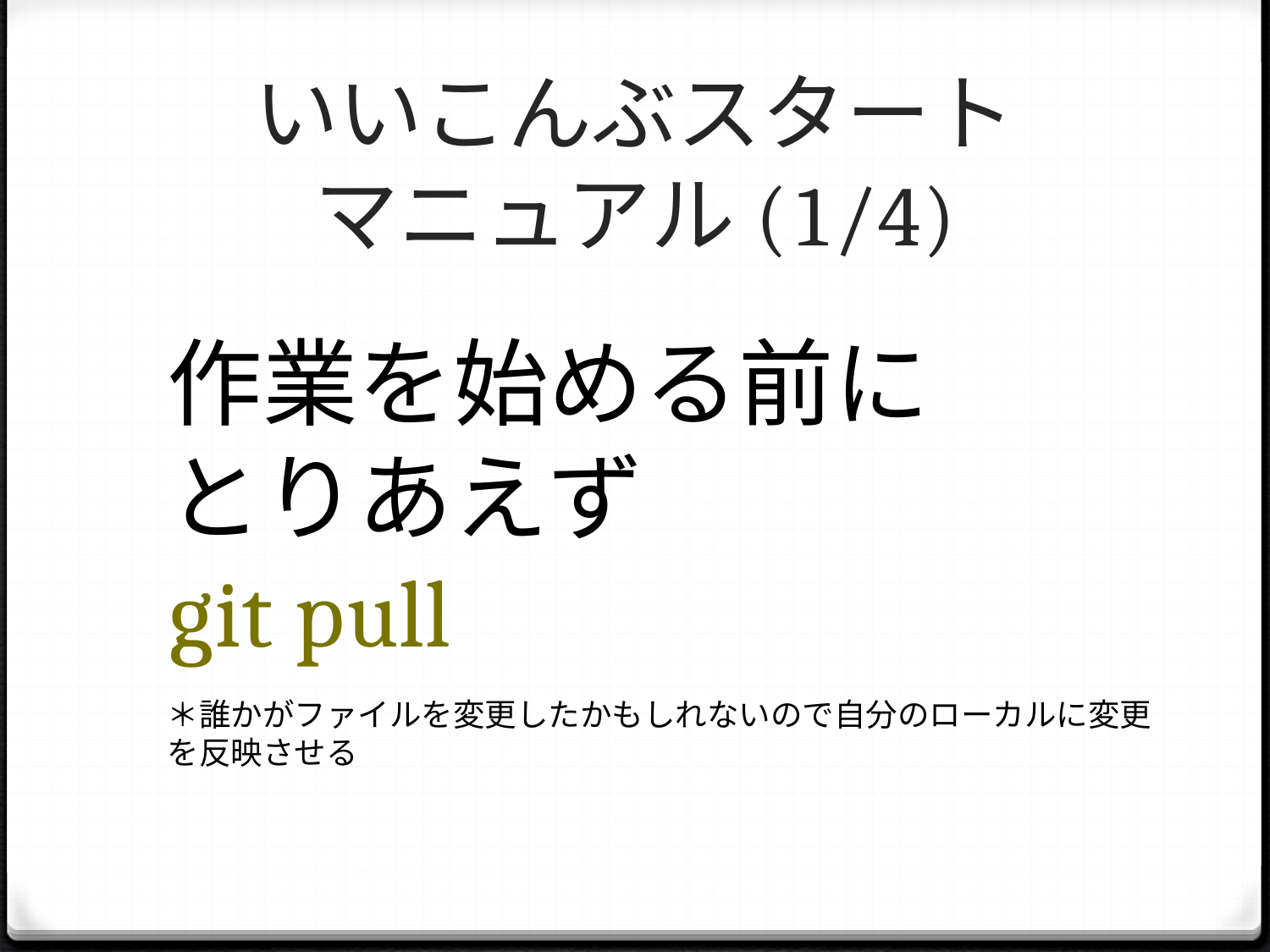

# いいこんぶスタート マニュアル(1/4)
作業を始める前に
とりあえず
git pull
＊誰かがファイルを変更したかもしれないので自分のローカルに変更を反映させる